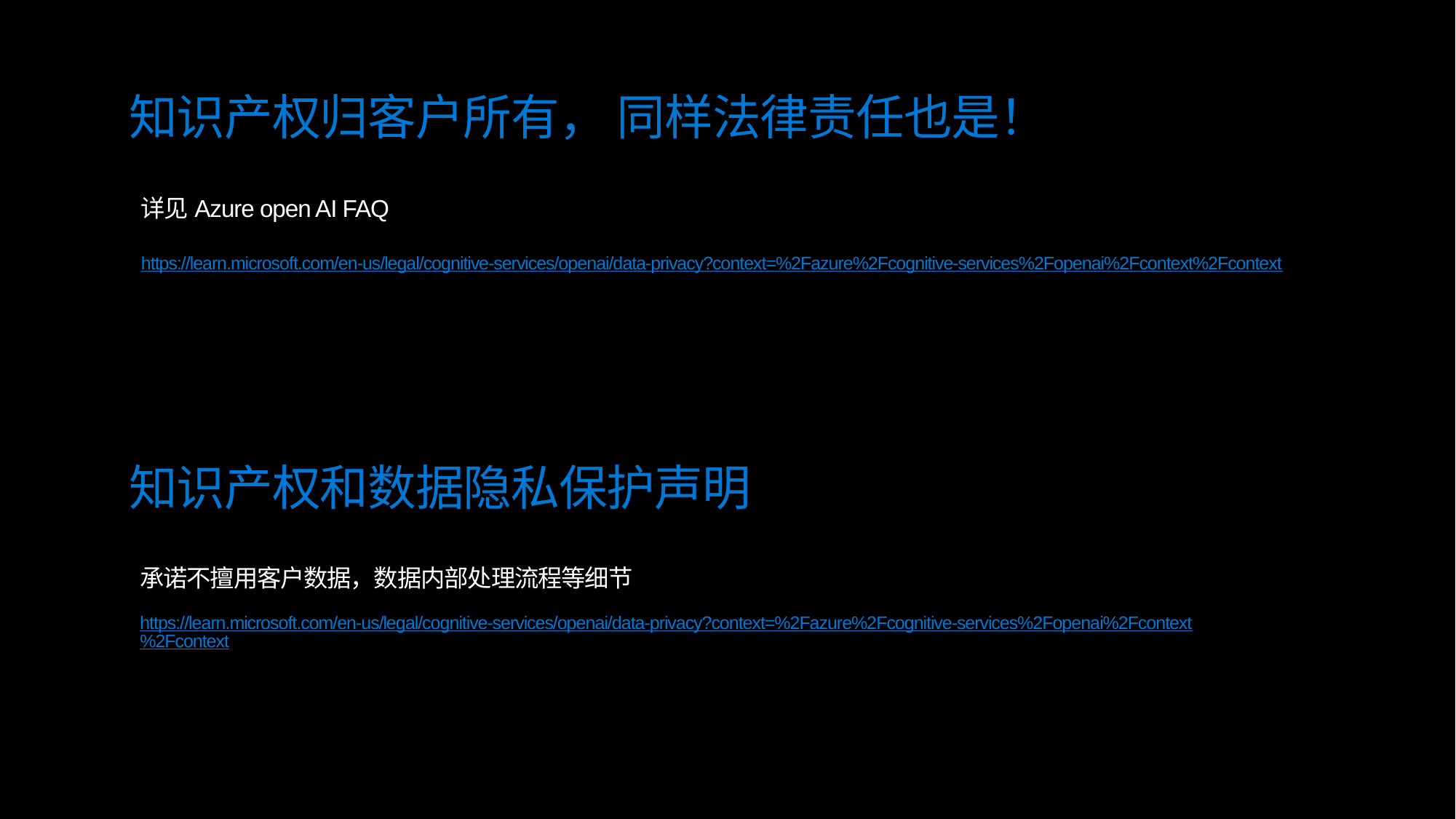

知识产权归客户所有， 同样法律责任也是！
详见Azure open AI FAQ

https://learn.microsoft.com/en-us/legal/cognitive-services/openai/data-privacy?context=%2Fazure%2Fcognitive-services%2Fopenai%2Fcontext%2Fcontext

知识产权和数据隐私保护声明
承诺不擅用客户数据，数据内部处理流程等细节
https://learn.microsoft.com/en-us/legal/cognitive-services/openai/data-privacy?context=%2Fazure%2Fcognitive-services%2Fopenai%2Fcontext%2Fcontext